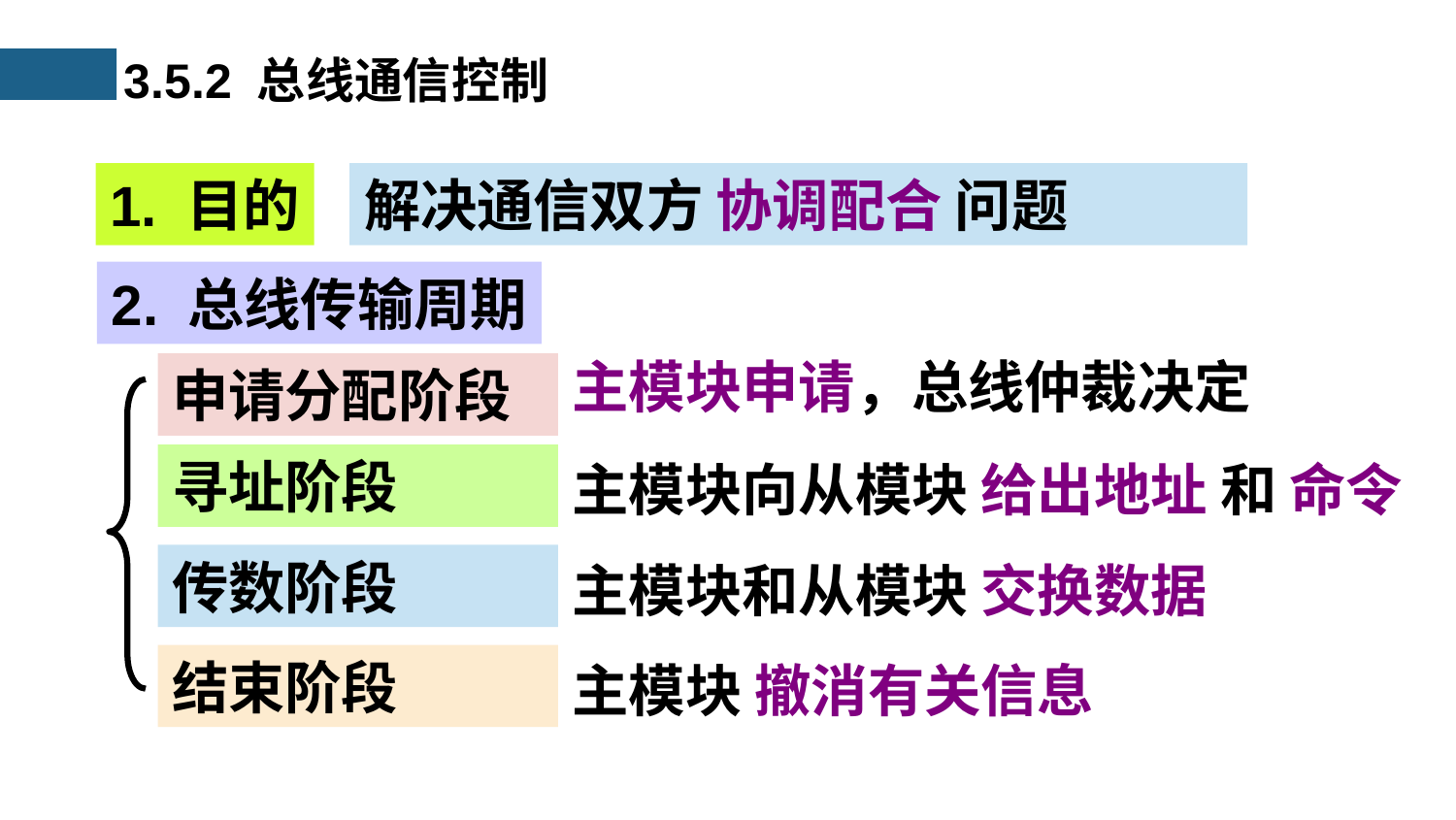

3.5.2 总线通信控制
1. 目的
解决通信双方 协调配合 问题
2. 总线传输周期
主模块申请，总线仲裁决定
申请分配阶段
寻址阶段
传数阶段
结束阶段

主模块向从模块 给出地址 和 命令
主模块和从模块 交换数据
主模块 撤消有关信息